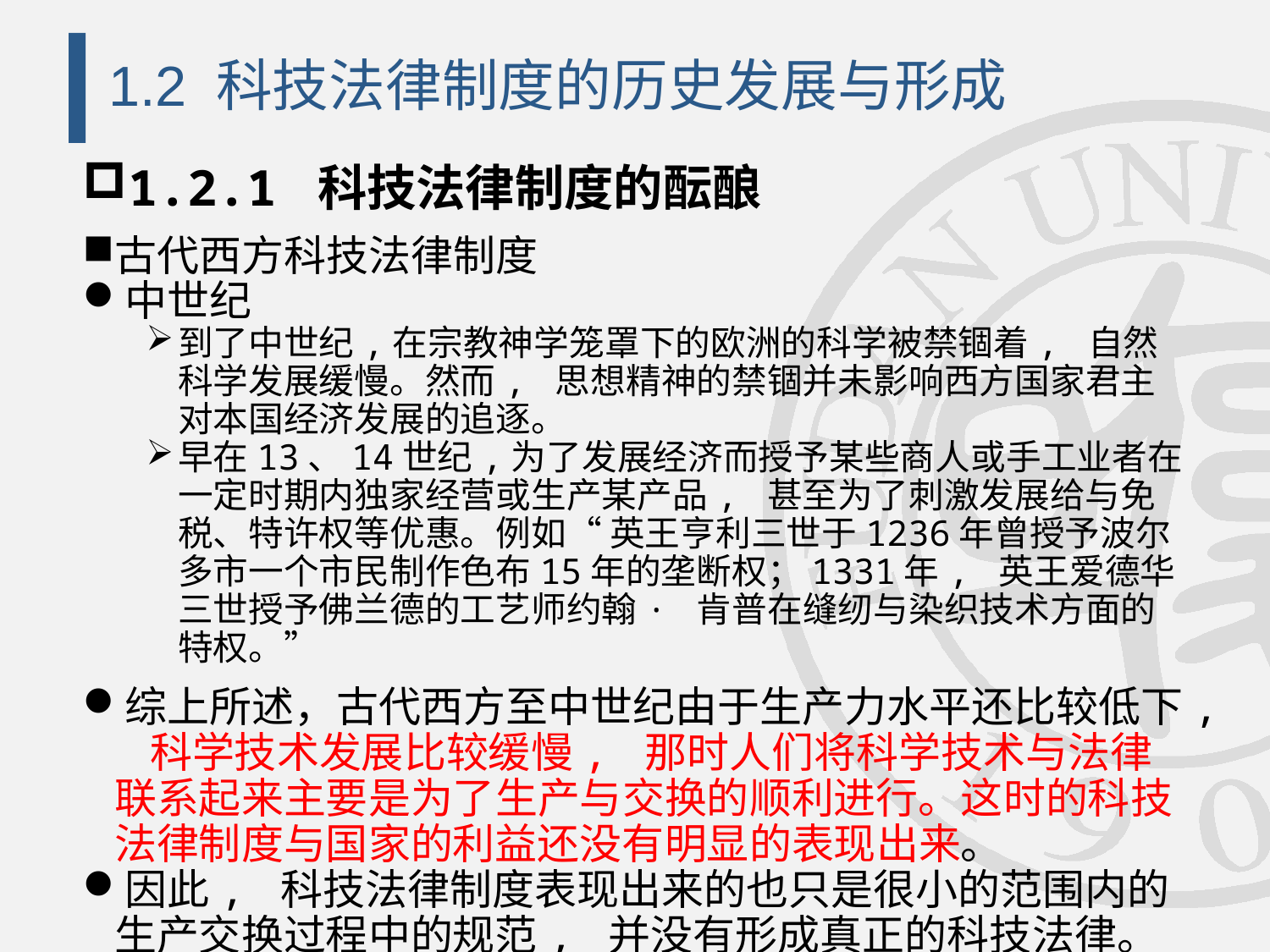

# 1.2 科技法律制度的历史发展与形成
1.2.1 科技法律制度的酝酿
古代西方科技法律制度
中世纪
到了中世纪,在宗教神学笼罩下的欧洲的科学被禁锢着, 自然科学发展缓慢。然而, 思想精神的禁锢并未影响西方国家君主对本国经济发展的追逐。
早在13、14世纪,为了发展经济而授予某些商人或手工业者在一定时期内独家经营或生产某产品, 甚至为了刺激发展给与免税、特许权等优惠。例如“ 英王亨利三世于1236年曾授予波尔多市一个市民制作色布15年的垄断权；1331年, 英王爱德华三世授予佛兰德的工艺师约翰· 肯普在缝纫与染织技术方面的特权。”
综上所述，古代西方至中世纪由于生产力水平还比较低下, 科学技术发展比较缓慢, 那时人们将科学技术与法律联系起来主要是为了生产与交换的顺利进行。这时的科技法律制度与国家的利益还没有明显的表现出来。
因此, 科技法律制度表现出来的也只是很小的范围内的生产交换过程中的规范, 并没有形成真正的科技法律。